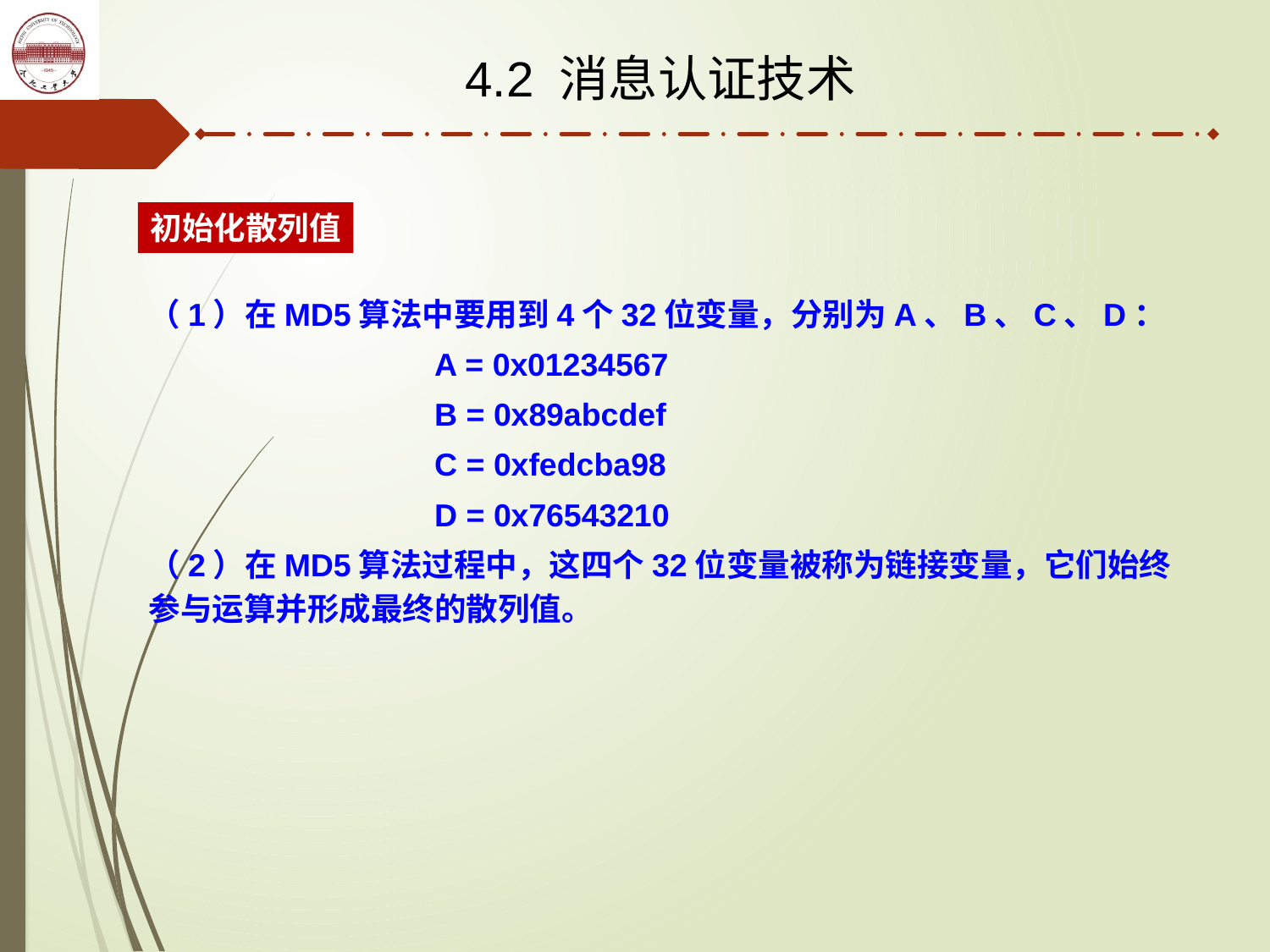

4.2 消息认证技术
初始化散列值
（1）在MD5算法中要用到4个32位变量，分别为A、B、C、D：
                         A = 0x01234567
                         B = 0x89abcdef
                         C = 0xfedcba98
                         D = 0x76543210
（2）在MD5算法过程中，这四个32位变量被称为链接变量，它们始终参与运算并形成最终的散列值。